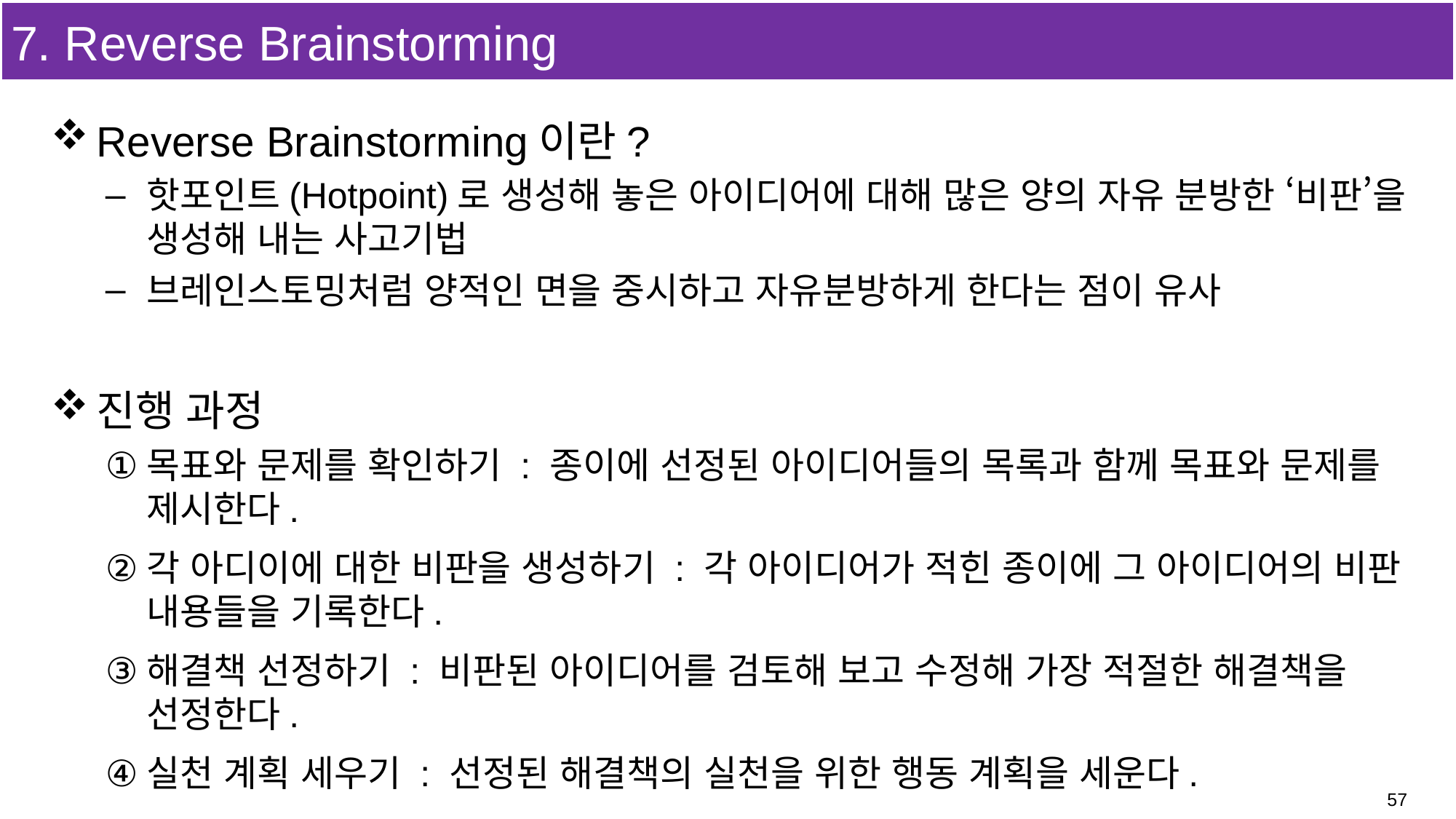

# 7. Reverse Brainstorming
Reverse Brainstorming이란?
핫포인트(Hotpoint)로 생성해 놓은 아이디어에 대해 많은 양의 자유 분방한 ‘비판’을 생성해 내는 사고기법
브레인스토밍처럼 양적인 면을 중시하고 자유분방하게 한다는 점이 유사

진행 과정
목표와 문제를 확인하기 : 종이에 선정된 아이디어들의 목록과 함께 목표와 문제를 제시한다.
각 아디이에 대한 비판을 생성하기 : 각 아이디어가 적힌 종이에 그 아이디어의 비판 내용들을 기록한다.
해결책 선정하기 : 비판된 아이디어를 검토해 보고 수정해 가장 적절한 해결책을 선정한다.
실천 계획 세우기 : 선정된 해결책의 실천을 위한 행동 계획을 세운다.